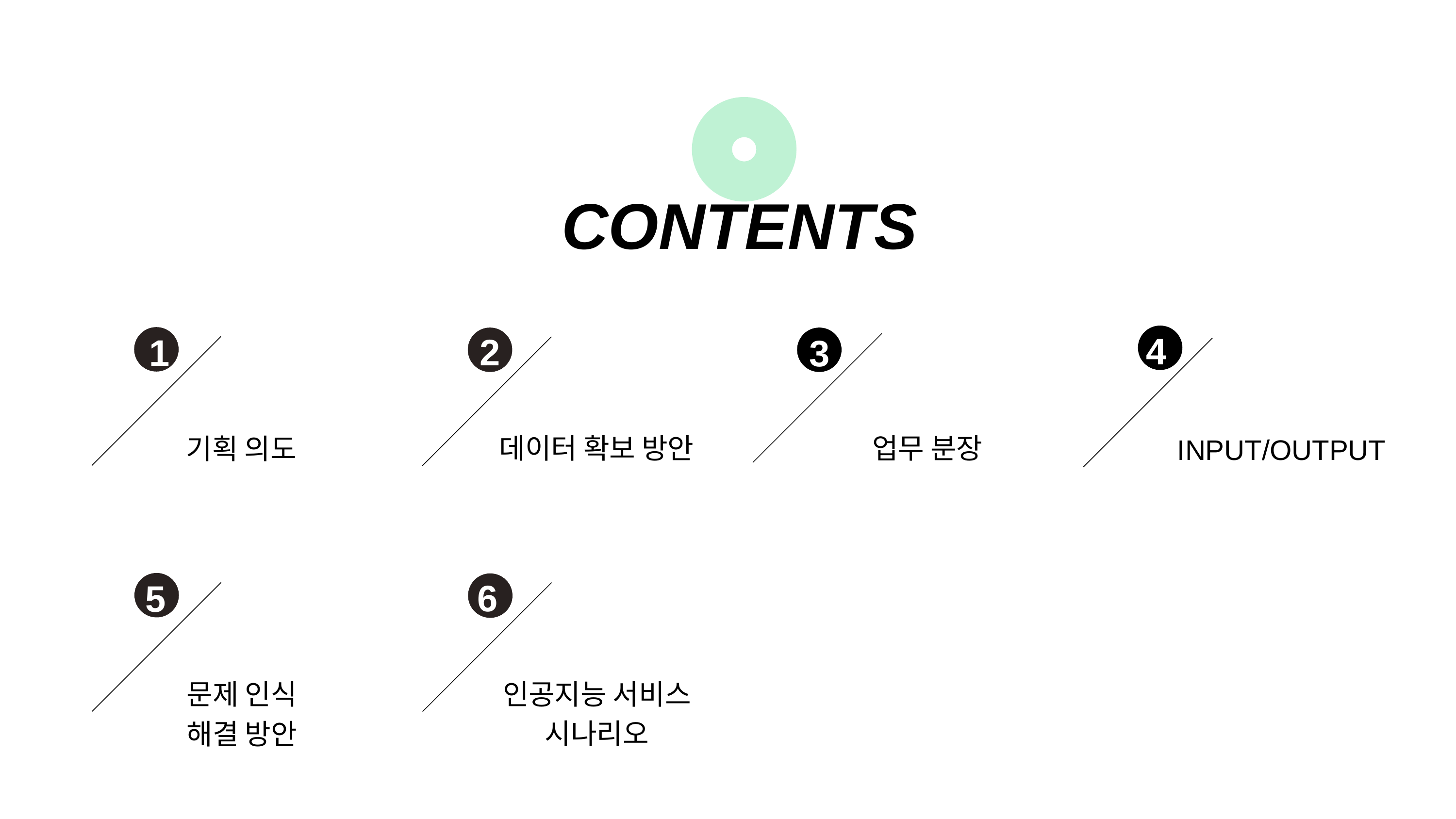

CONTENTS
4
2
1
3

데이터 확보 방안
업무 분장
기획 의도
INPUT/OUTPUT
6
5

인공지능 서비스
시나리오
문제 인식
해결 방안